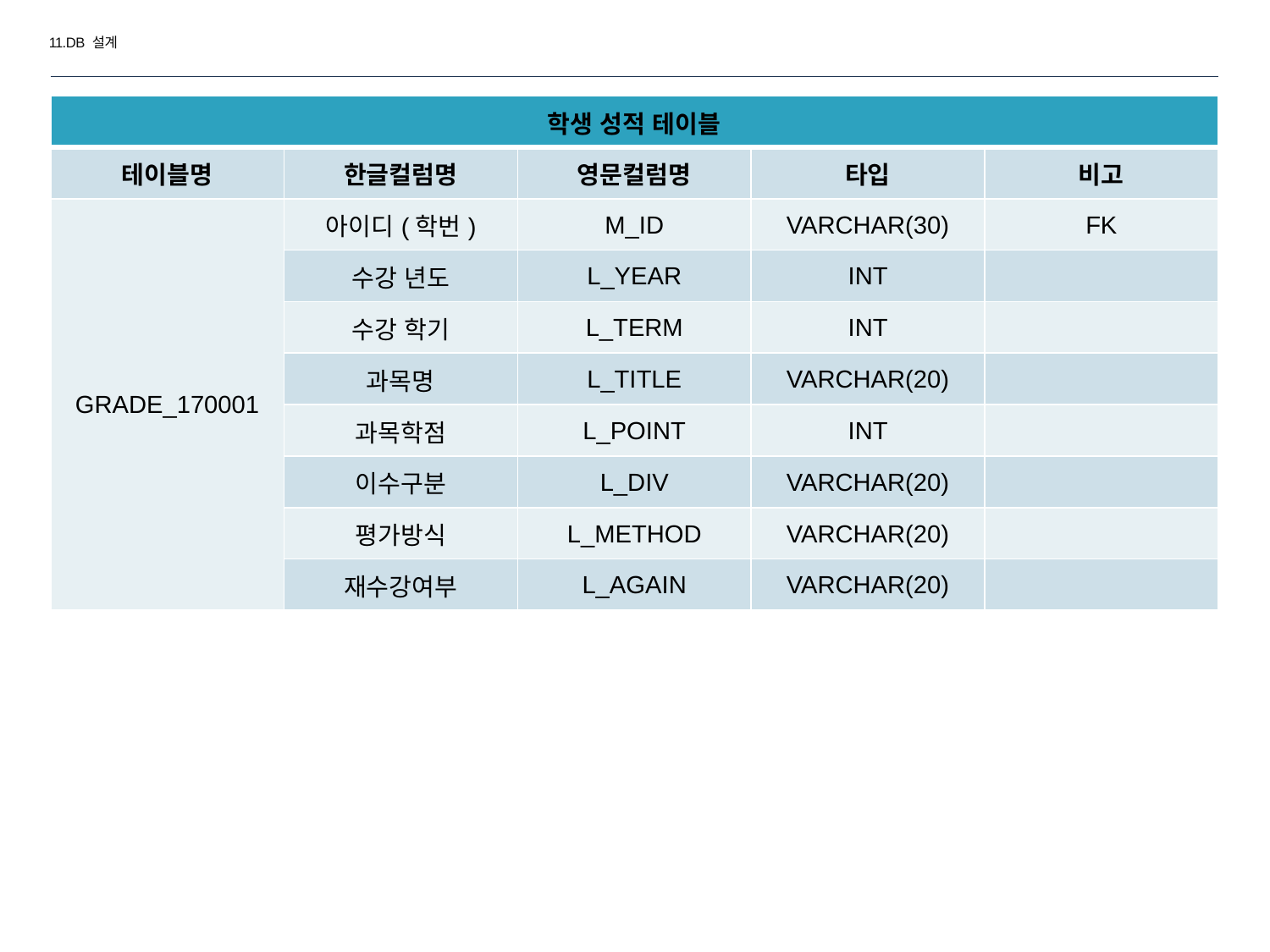

11.DB 설계
| 학생 성적 테이블 |  |  |  |  |
| --- | --- | --- | --- | --- |
| 테이블명 | 한글컬럼명 | 영문컬럼명 | 타입 | 비고 |
| GRADE\_170001 | 아이디(학번) | M\_ID | VARCHAR(30) | FK |
|  | 수강 년도 | L\_YEAR | INT |  |
|  | 수강 학기 | L\_TERM | INT |  |
|  | 과목명 | L\_TITLE | VARCHAR(20) |  |
|  | 과목학점 | L\_POINT | INT |  |
|  | 이수구분 | L\_DIV | VARCHAR(20) |  |
|  | 평가방식 | L\_METHOD | VARCHAR(20) |  |
|  | 재수강여부 | L\_AGAIN | VARCHAR(20) |  |